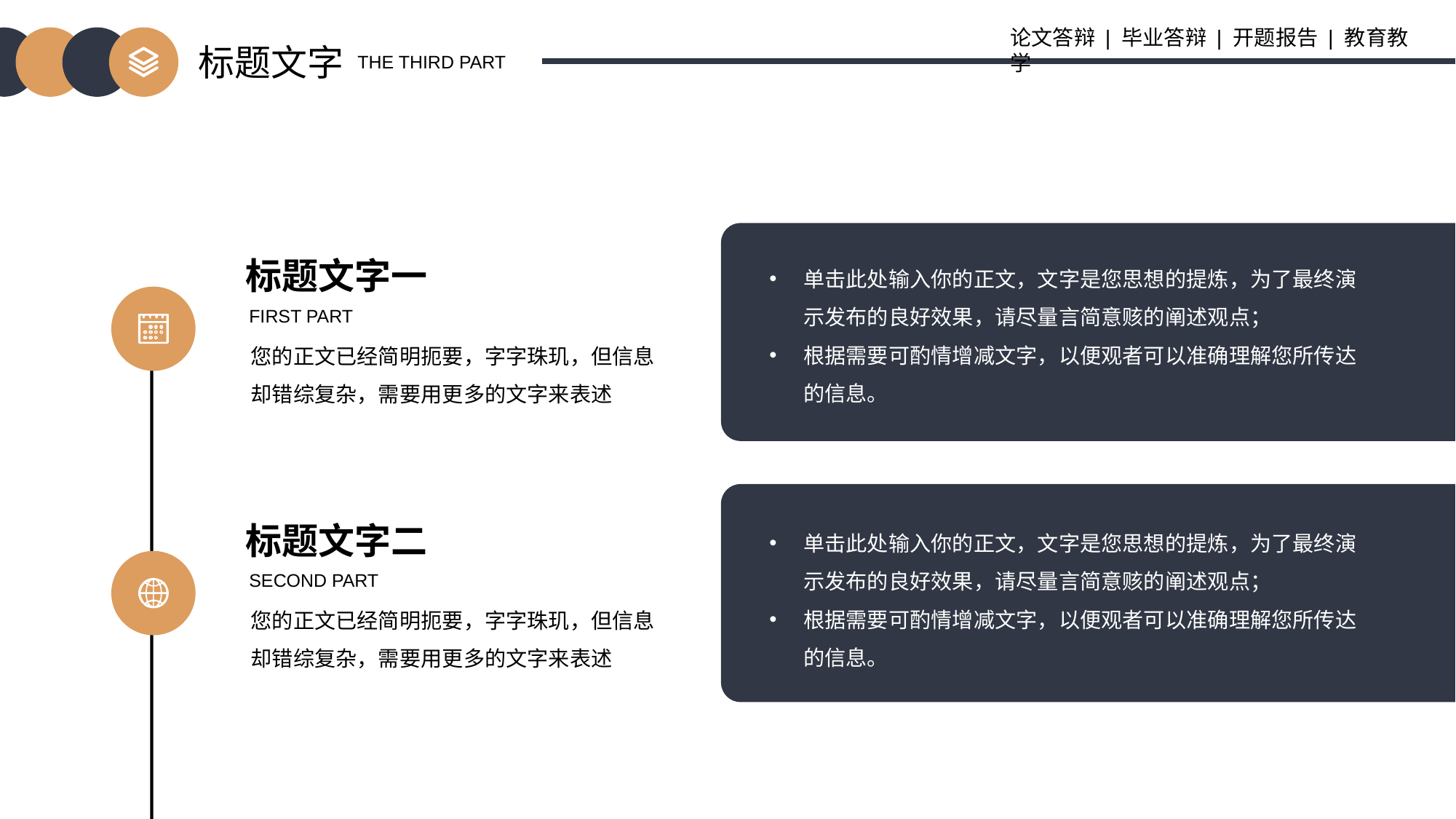

论文答辩 | 毕业答辩 | 开题报告 | 教育教学

标题文字
THE THIRD PART

单击此处输入你的正文，文字是您思想的提炼，为了最终演示发布的良好效果，请尽量言简意赅的阐述观点；
根据需要可酌情增减文字，以便观者可以准确理解您所传达的信息。
标题文字一

FIRST PART

您的正文已经简明扼要，字字珠玑，但信息却错综复杂，需要用更多的文字来表述

单击此处输入你的正文，文字是您思想的提炼，为了最终演示发布的良好效果，请尽量言简意赅的阐述观点；
根据需要可酌情增减文字，以便观者可以准确理解您所传达的信息。
标题文字二

SECOND PART

您的正文已经简明扼要，字字珠玑，但信息却错综复杂，需要用更多的文字来表述